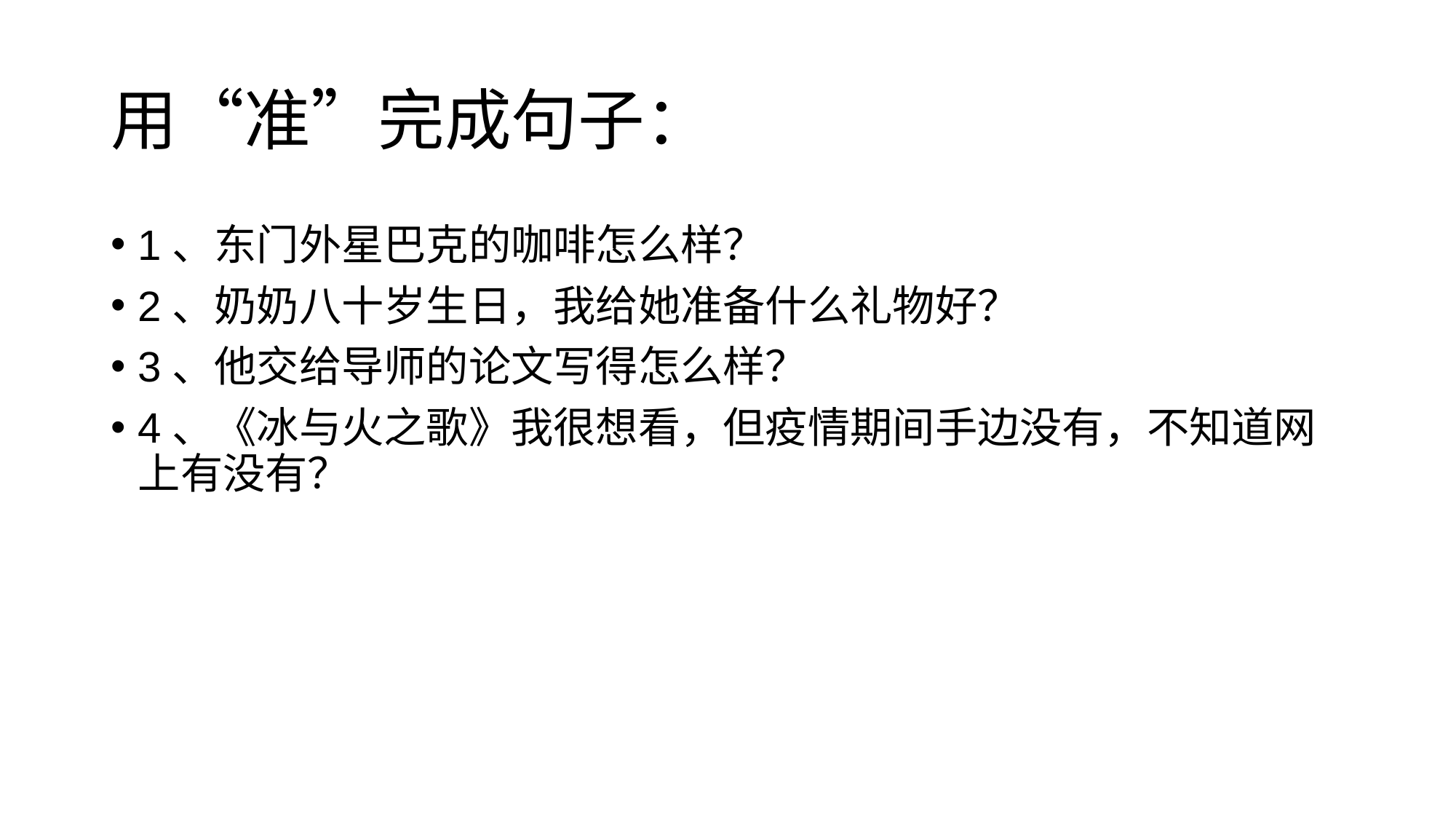

# 用“准”完成句子：
1、东门外星巴克的咖啡怎么样？
2、奶奶八十岁生日，我给她准备什么礼物好？
3、他交给导师的论文写得怎么样？
4、《冰与火之歌》我很想看，但疫情期间手边没有，不知道网上有没有？